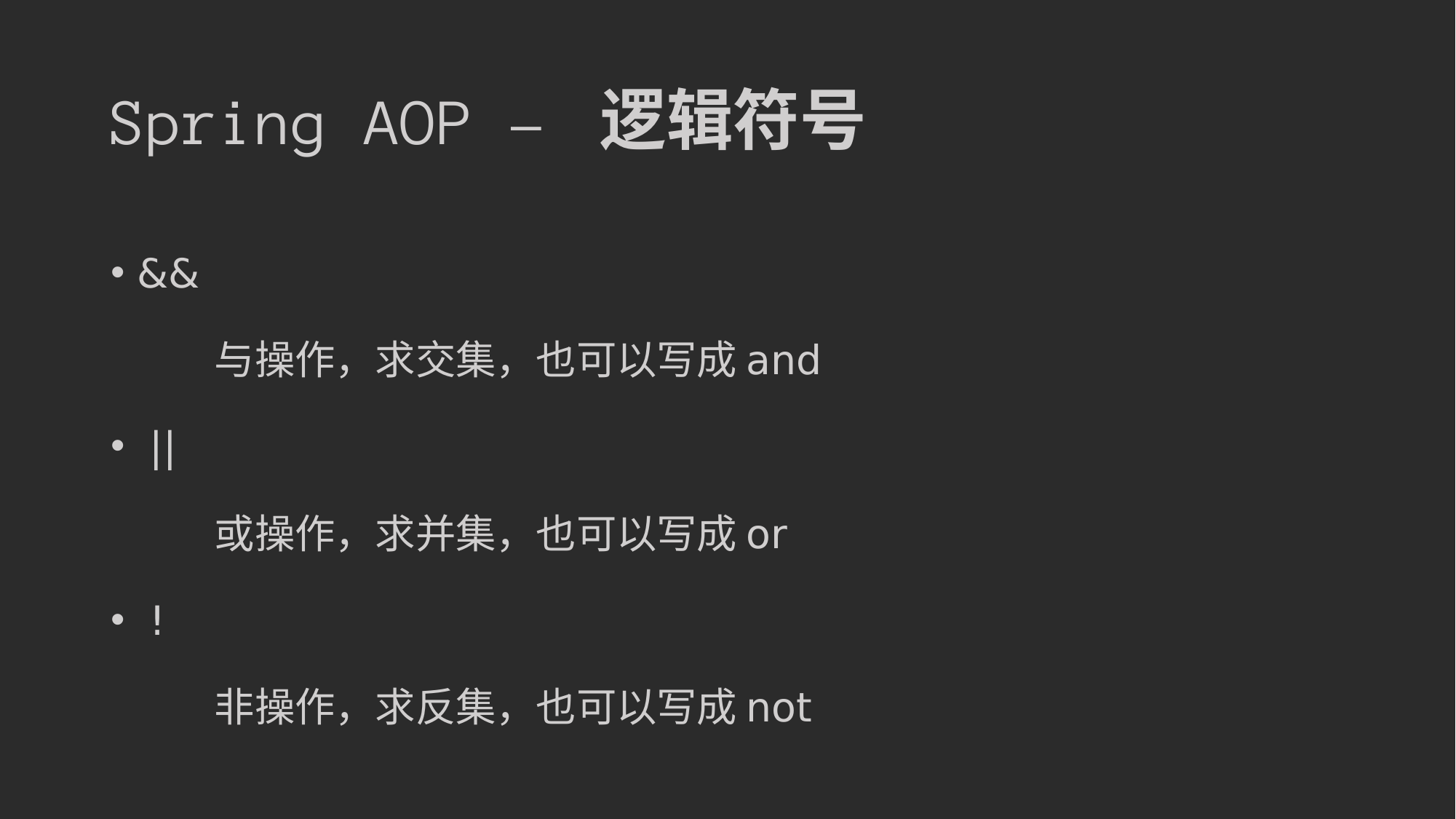

# Spring AOP – 逻辑符号
&&
	与操作，求交集，也可以写成and
 ||
	或操作，求并集，也可以写成or
 !
	非操作，求反集，也可以写成not